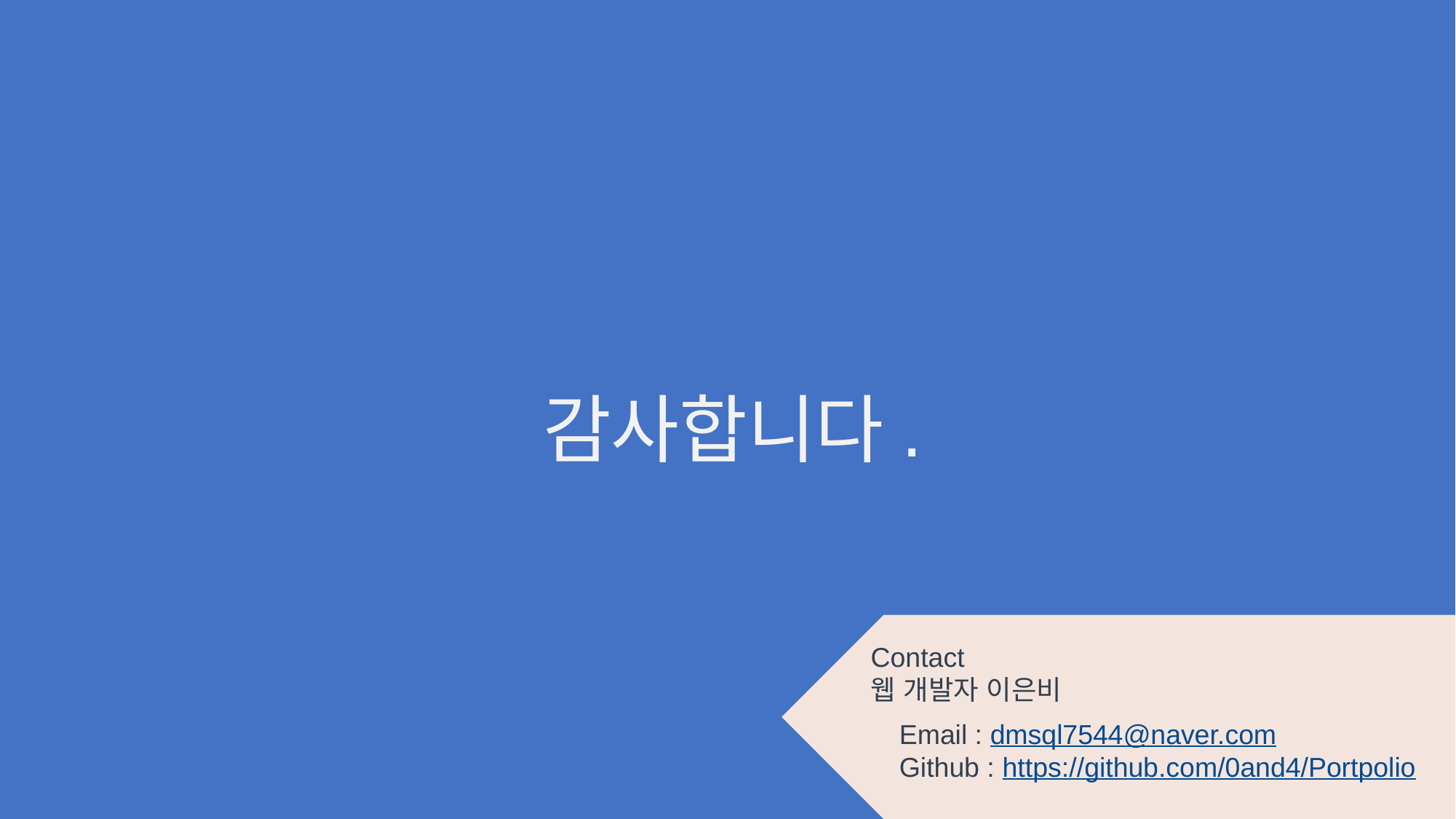

# 감사합니다.

Contact
웹 개발자 이은비
Email : dmsql7544@naver.com
Github : https://github.com/0and4/Portpolio